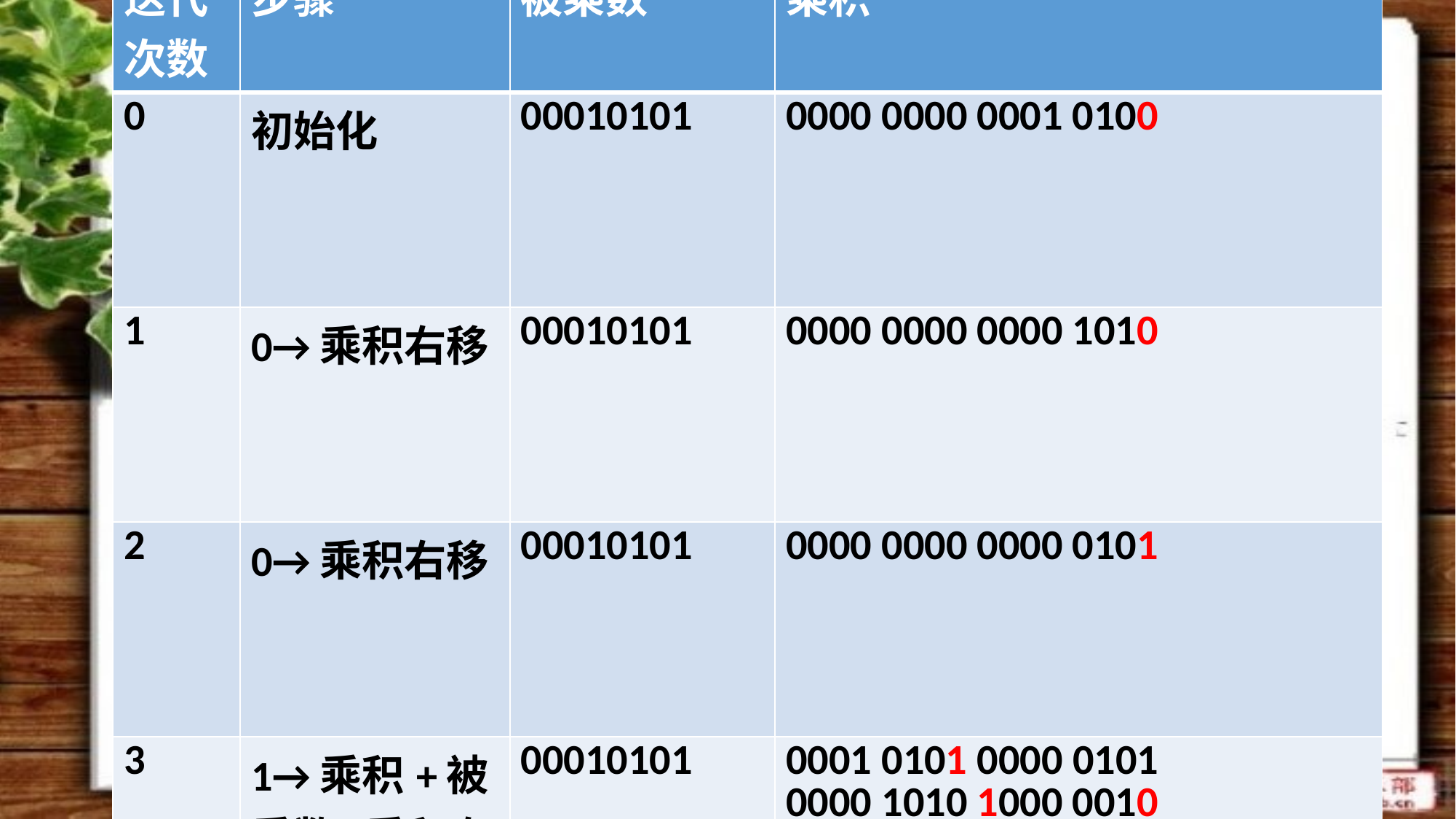

| 迭代次数 | 步骤 | 被乘数 | 乘积 |
| --- | --- | --- | --- |
| 0 | 初始化 | 00010101 | 0000 0000 0001 0100 |
| 1 | 0→乘积右移 | 00010101 | 0000 0000 0000 1010 |
| 2 | 0→乘积右移 | 00010101 | 0000 0000 0000 0101 |
| 3 | 1→乘积+被乘数 乘积右移 | 00010101 | 0001 0101 0000 0101 0000 1010 1000 0010 |
| 4 | 0→乘积右移 | 00010101 | 0000 0101 0100 0001 |
| 5 | 1→乘积+被乘数乘积右移 | 00010101 | 0001 1010 0100 0001 0000 1101 0010 0000 |
| 6 | 0→乘积右移 | 00010101 | 0000 0110 1001 0000 |
| 7 | 0→乘积右移 | 00010101 | 0000 0011 0100 1000 |
| 8 | 0→乘积右移 | 00010101 | 0000 0001 1010 0100 |